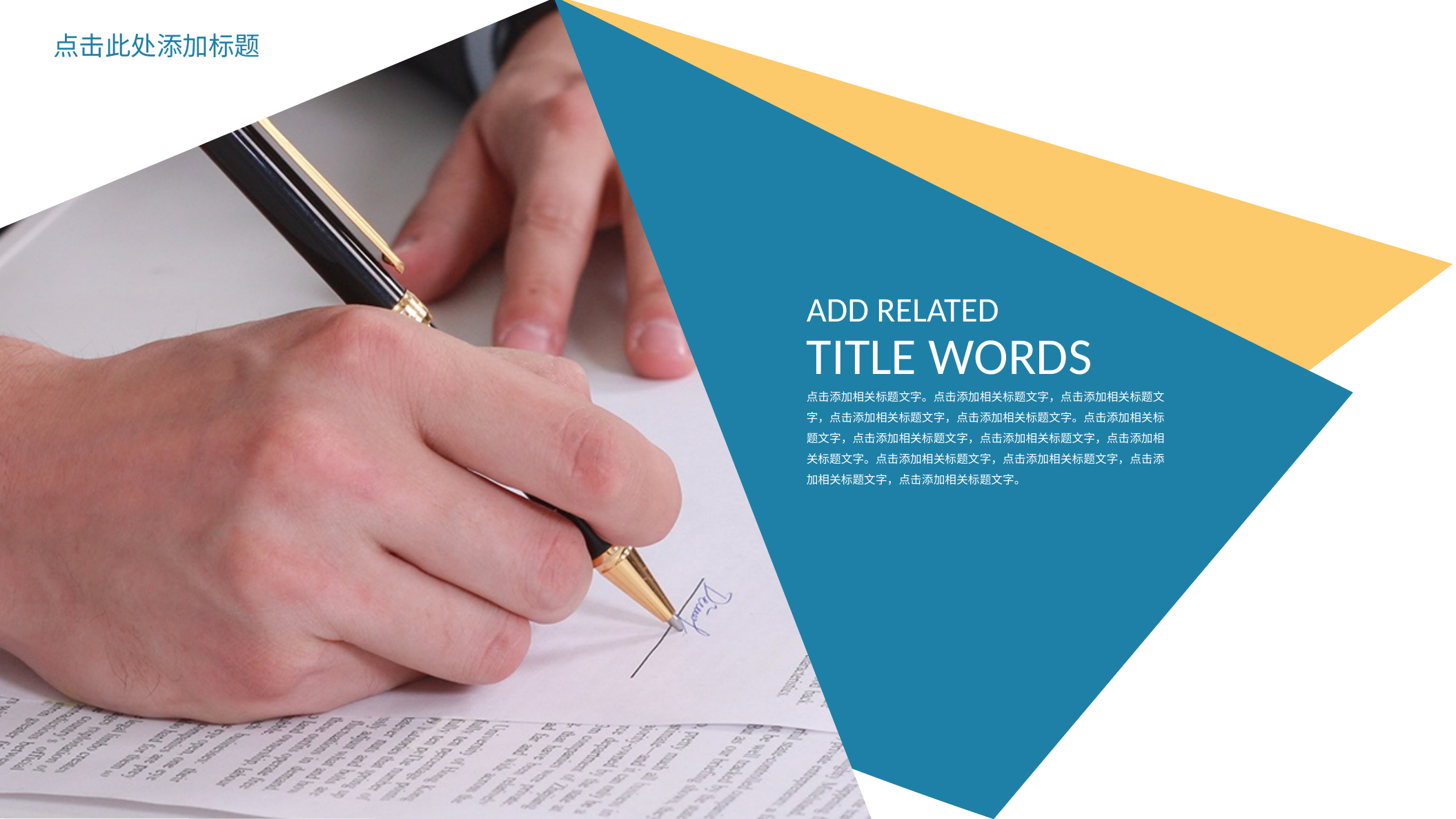

0

点击此处添加标题
Add related
title words
点击添加相关标题文字。点击添加相关标题文字，点击添加相关标题文字，点击添加相关标题文字，点击添加相关标题文字。点击添加相关标题文字，点击添加相关标题文字，点击添加相关标题文字，点击添加相关标题文字。点击添加相关标题文字，点击添加相关标题文字，点击添加相关标题文字，点击添加相关标题文字。